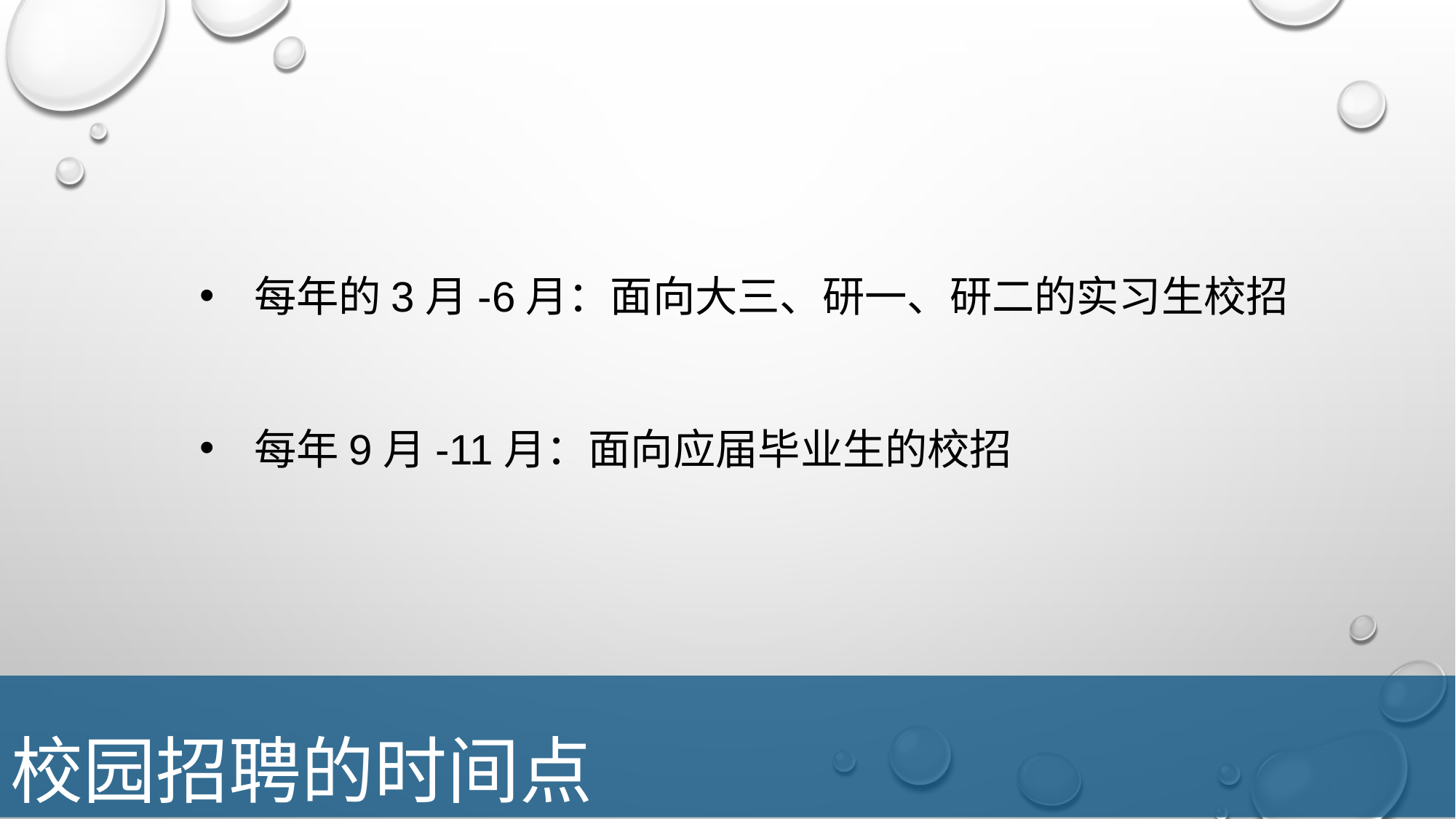

每年的3月-6月：面向大三、研一、研二的实习生校招

每年9月-11月：面向应届毕业生的校招
校园招聘的时间点